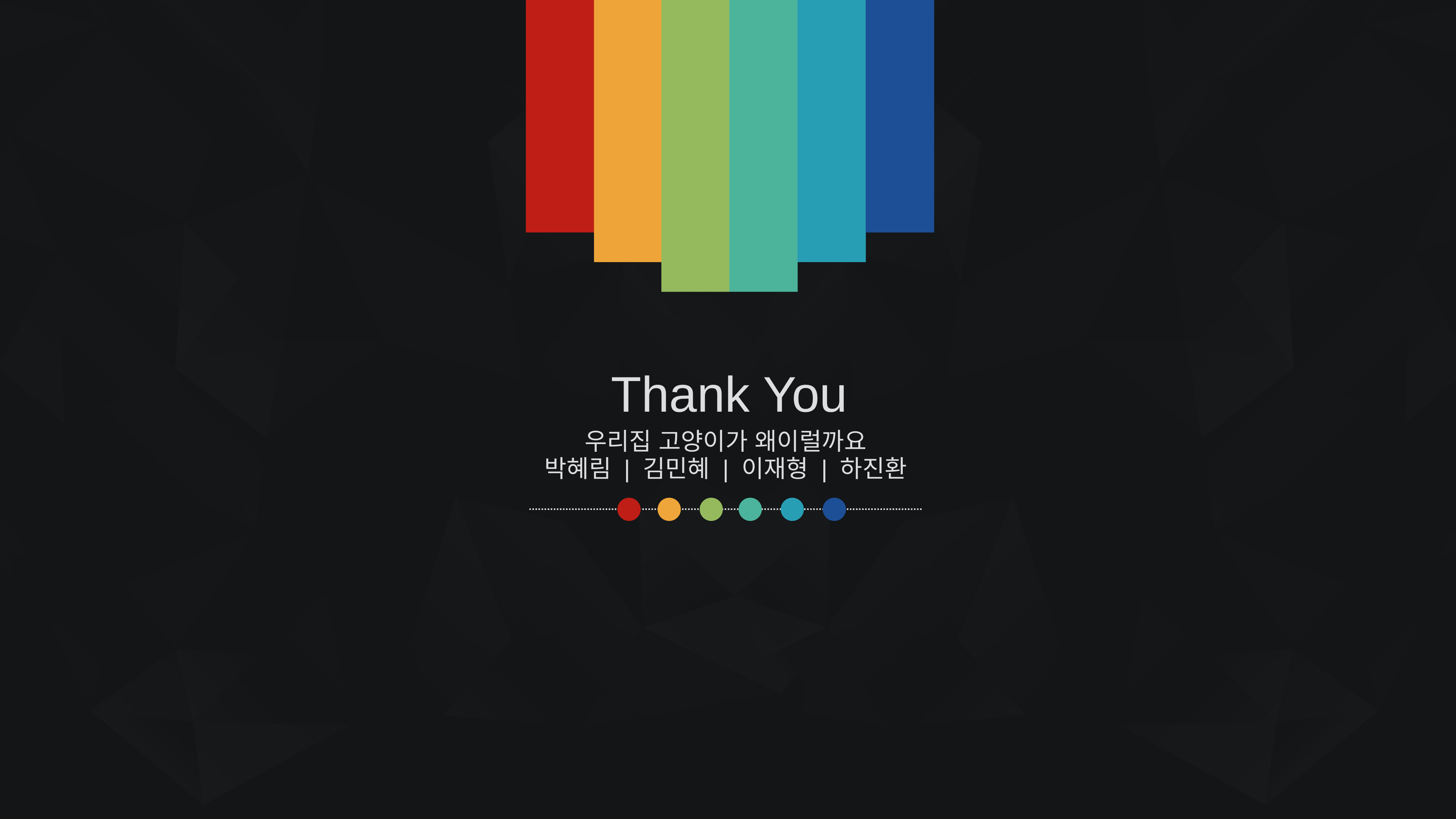

Thank You
우리집 고양이가 왜이럴까요
박혜림 | 김민혜 | 이재형 | 하진환